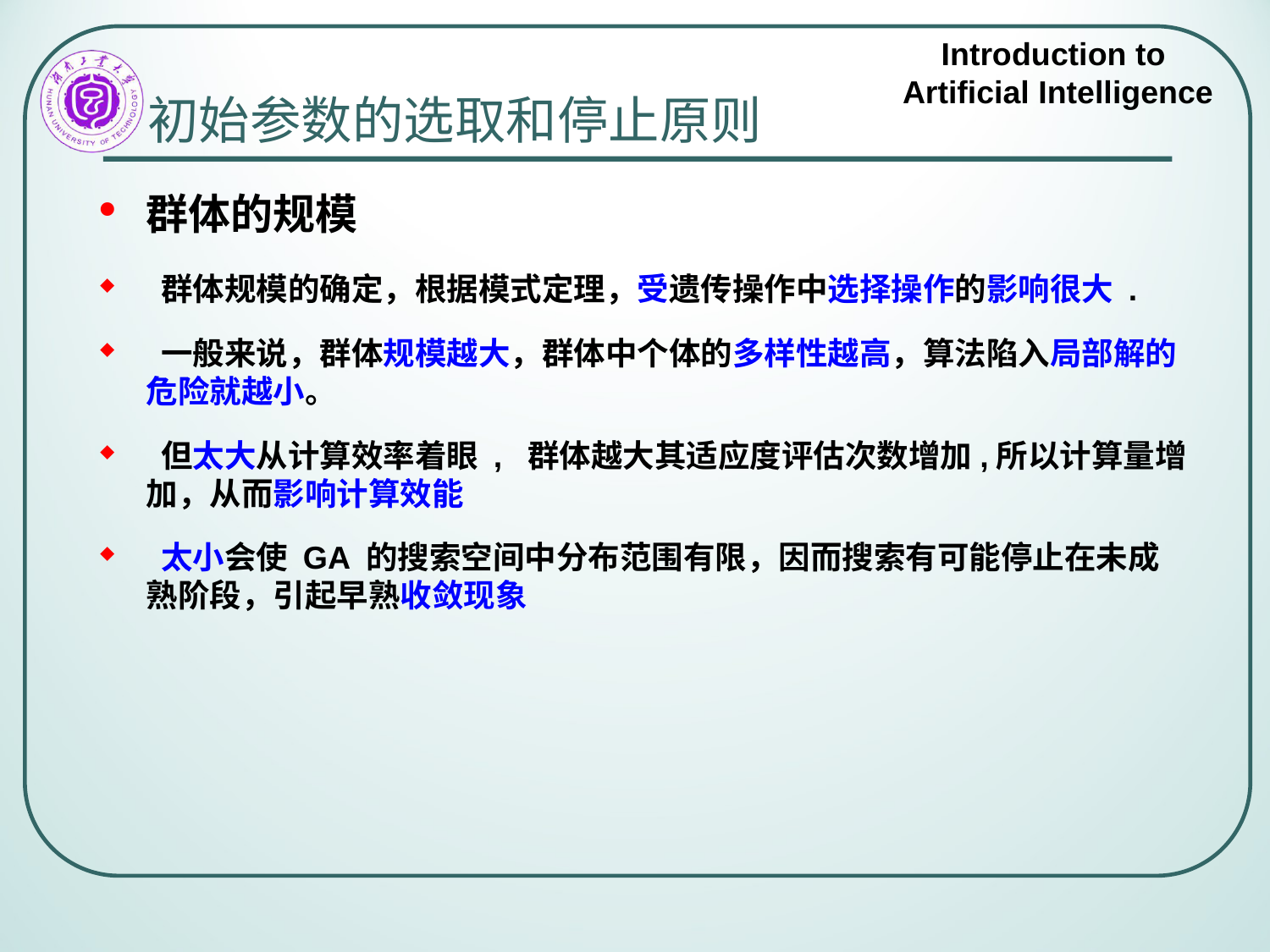

# 初始参数的选取和停止原则
群体的规模

 群体规模的确定，根据模式定理，受遗传操作中选择操作的影响很大 .

 一般来说，群体规模越大，群体中个体的多样性越高，算法陷入局部解的危险就越小。

 但太大从计算效率着眼 ,  群体越大其适应度评估次数增加,所以计算量增加，从而影响计算效能

 太小会使 GA 的搜索空间中分布范围有限，因而搜索有可能停止在未成熟阶段，引起早熟收敛现象